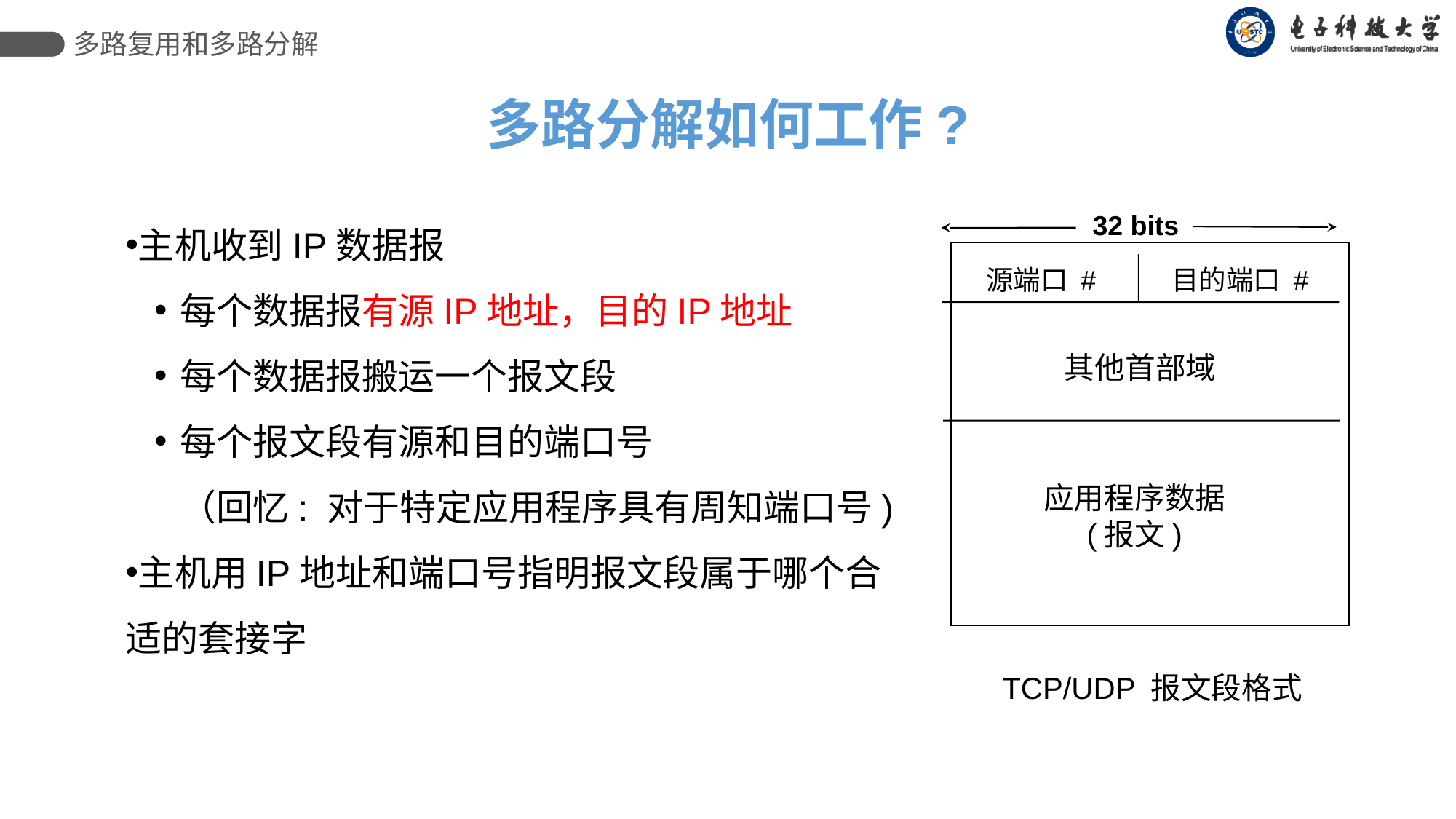

多路复用和多路分解

多路分解如何工作?
主机收到IP数据报
每个数据报有源IP地址，目的IP地址
每个数据报搬运一个报文段
每个报文段有源和目的端口号
（回忆: 对于特定应用程序具有周知端口号)
主机用IP地址和端口号指明报文段属于哪个合适的套接字
32 bits

源端口 #
目的端口 #

其他首部域

应用程序数据
(报文)
TCP/UDP 报文段格式